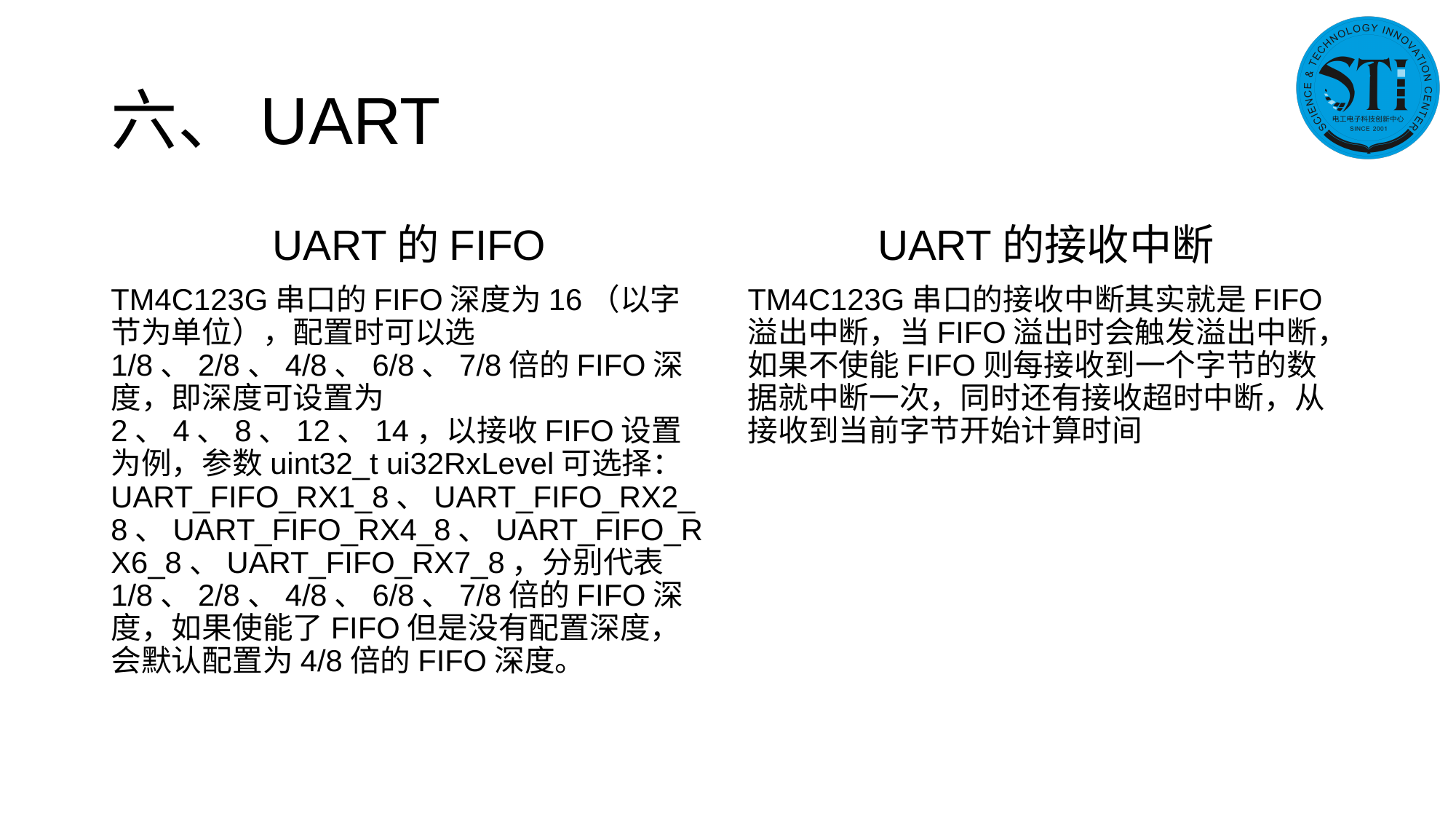

# 六、UART
UART的FIFO
TM4C123G串口的FIFO深度为16（以字节为单位），配置时可以选1/8、2/8、4/8、6/8、7/8倍的FIFO深度，即深度可设置为2、4、8、12、14，以接收FIFO设置为例，参数uint32_t ui32RxLevel可选择：UART_FIFO_RX1_8、UART_FIFO_RX2_8、UART_FIFO_RX4_8、UART_FIFO_RX6_8、UART_FIFO_RX7_8，分别代表1/8、2/8、4/8、6/8、7/8倍的FIFO深度，如果使能了FIFO但是没有配置深度，会默认配置为4/8倍的FIFO深度。
UART的接收中断
TM4C123G串口的接收中断其实就是FIFO溢出中断，当FIFO溢出时会触发溢出中断，如果不使能FIFO则每接收到一个字节的数据就中断一次，同时还有接收超时中断，从接收到当前字节开始计算时间